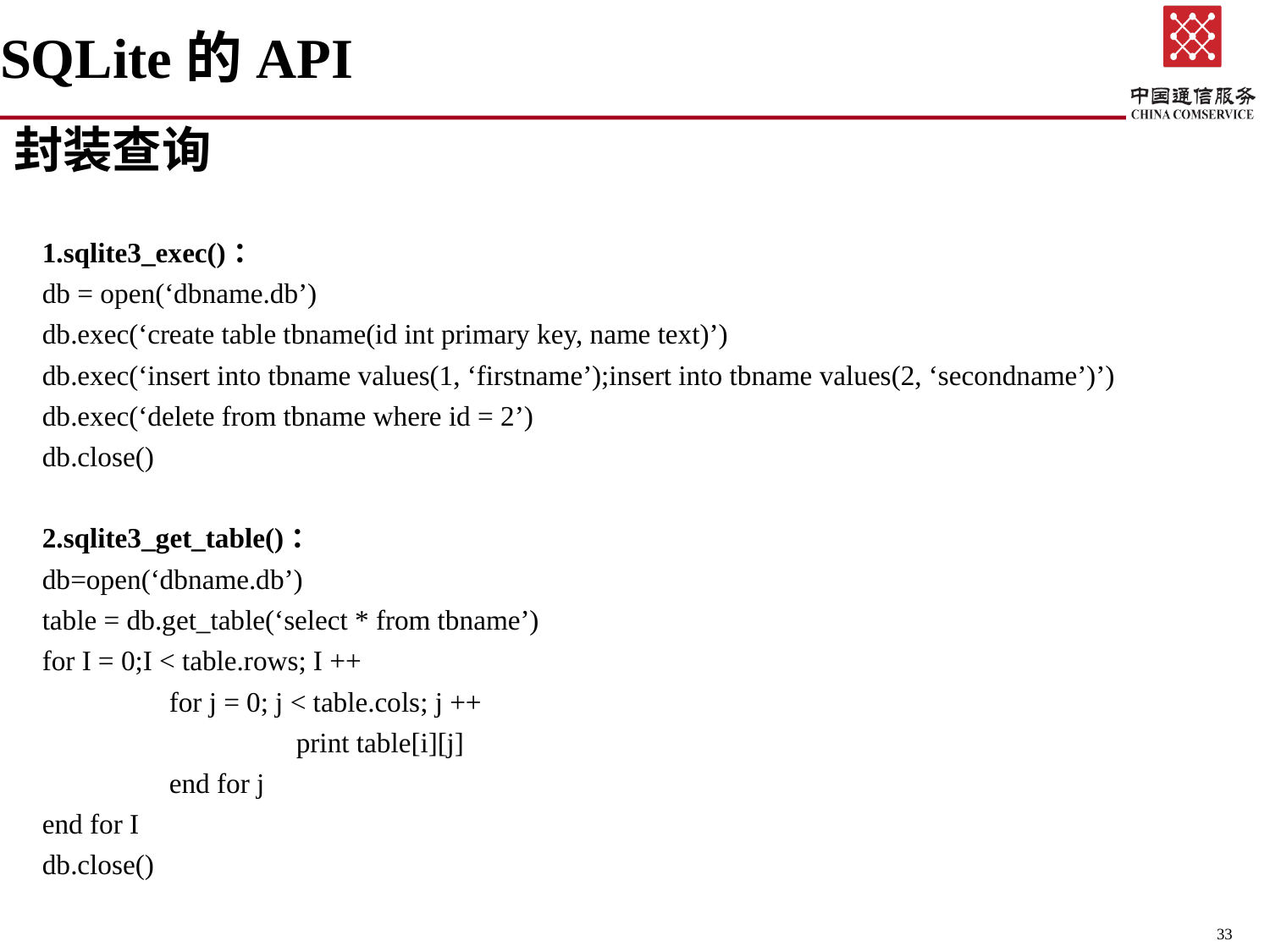

# SQLite的API
封装查询
1.sqlite3_exec()：
db = open(‘dbname.db’)
db.exec(‘create table tbname(id int primary key, name text)’)
db.exec(‘insert into tbname values(1, ‘firstname’);insert into tbname values(2, ‘secondname’)’)
db.exec(‘delete from tbname where id = 2’)
db.close()

2.sqlite3_get_table()：
db=open(‘dbname.db’)
table = db.get_table(‘select * from tbname’)
for I = 0;I < table.rows; I ++
	for j = 0; j < table.cols; j ++
		print table[i][j]
	end for j
end for I
db.close()